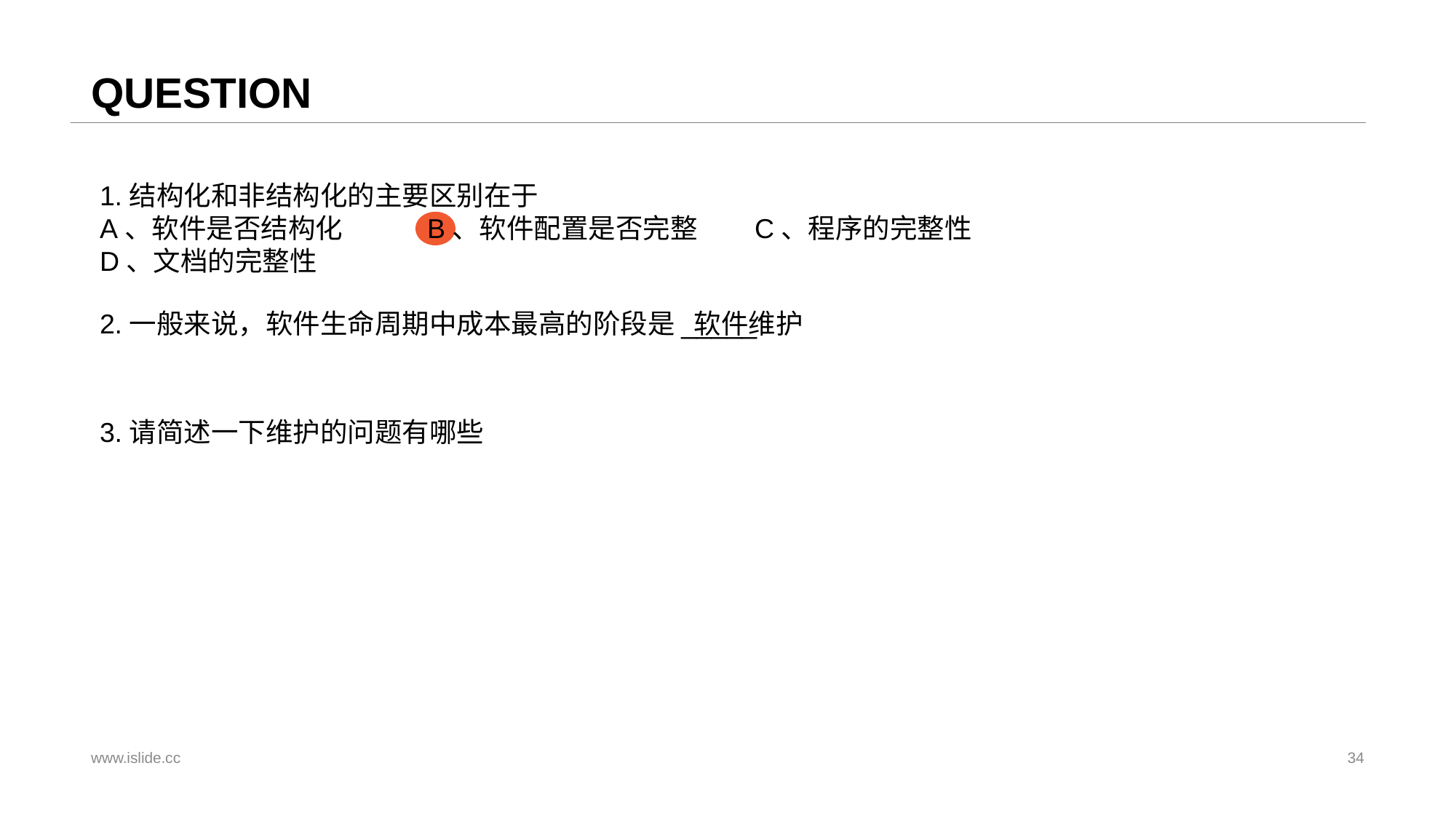

# QUESTION
1.结构化和非结构化的主要区别在于
A、软件是否结构化	B、软件配置是否完整	C、程序的完整性	           D、文档的完整性

2.一般来说，软件生命周期中成本最高的阶段是_____
软件维护
3.请简述一下维护的问题有哪些
www.islide.cc
34